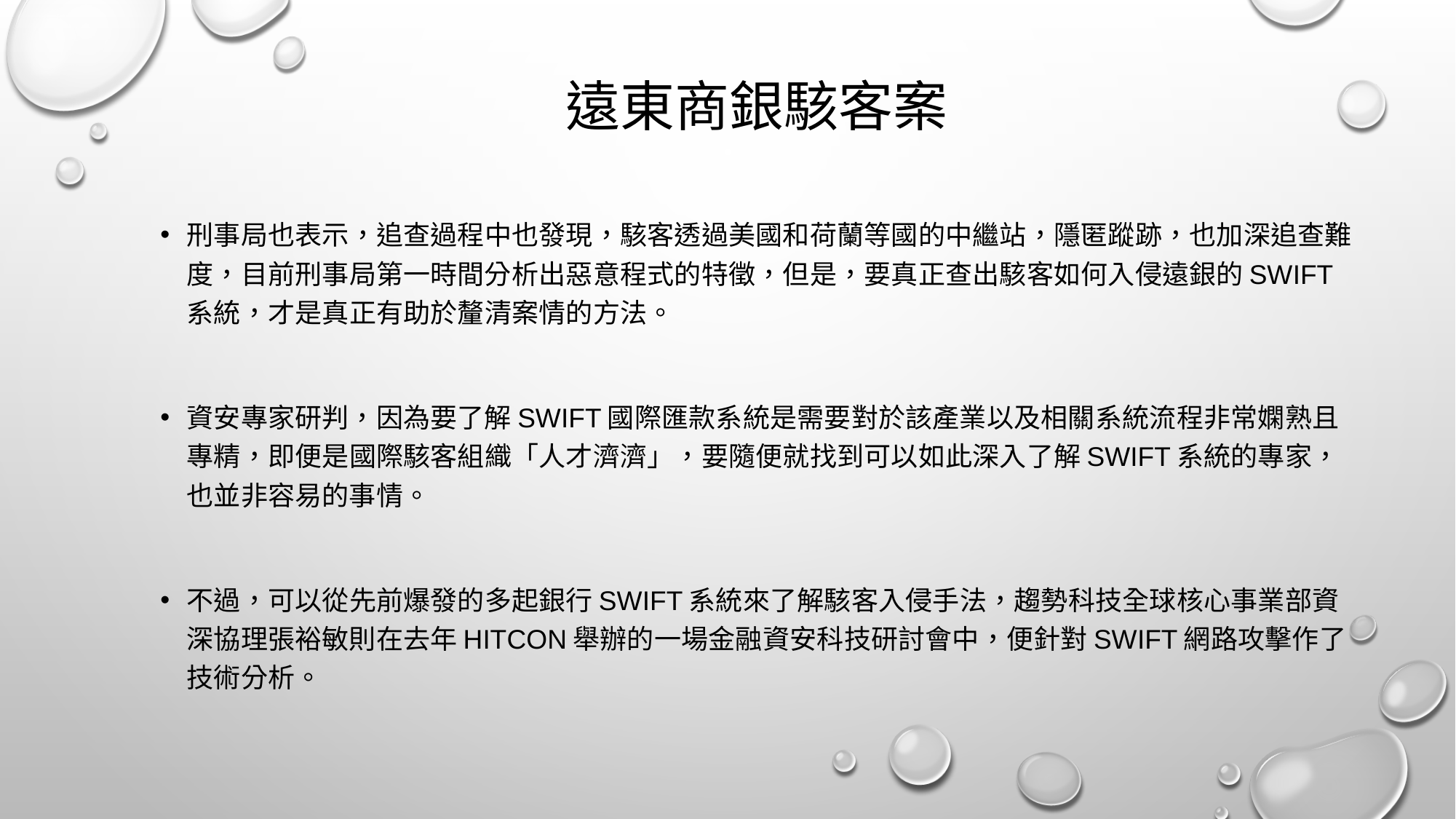

# 遠東商銀駭客案
刑事局也表示，追查過程中也發現，駭客透過美國和荷蘭等國的中繼站，隱匿蹤跡，也加深追查難度，目前刑事局第一時間分析出惡意程式的特徵，但是，要真正查出駭客如何入侵遠銀的SWIFT系統，才是真正有助於釐清案情的方法。

資安專家研判，因為要了解SWIFT國際匯款系統是需要對於該產業以及相關系統流程非常嫻熟且專精，即便是國際駭客組織「人才濟濟」，要隨便就找到可以如此深入了解SWIFT系統的專家，也並非容易的事情。

不過，可以從先前爆發的多起銀行SWIFT系統來了解駭客入侵手法，趨勢科技全球核心事業部資深協理張裕敏則在去年HITCON舉辦的一場金融資安科技研討會中，便針對SWIFT網路攻擊作了技術分析。